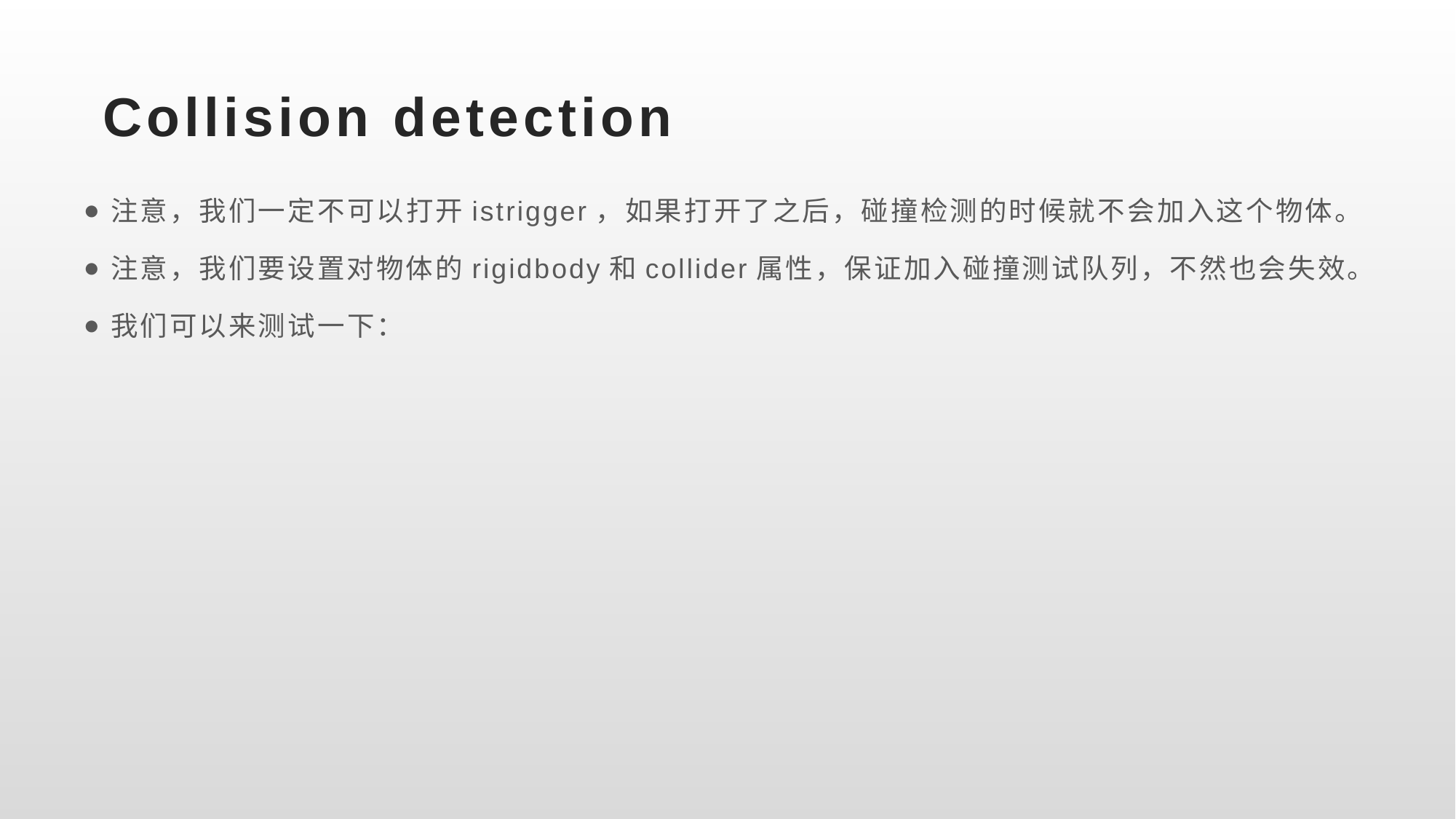

# Collision detection
注意，我们一定不可以打开istrigger，如果打开了之后，碰撞检测的时候就不会加入这个物体。
注意，我们要设置对物体的rigidbody和collider属性，保证加入碰撞测试队列，不然也会失效。
我们可以来测试一下：